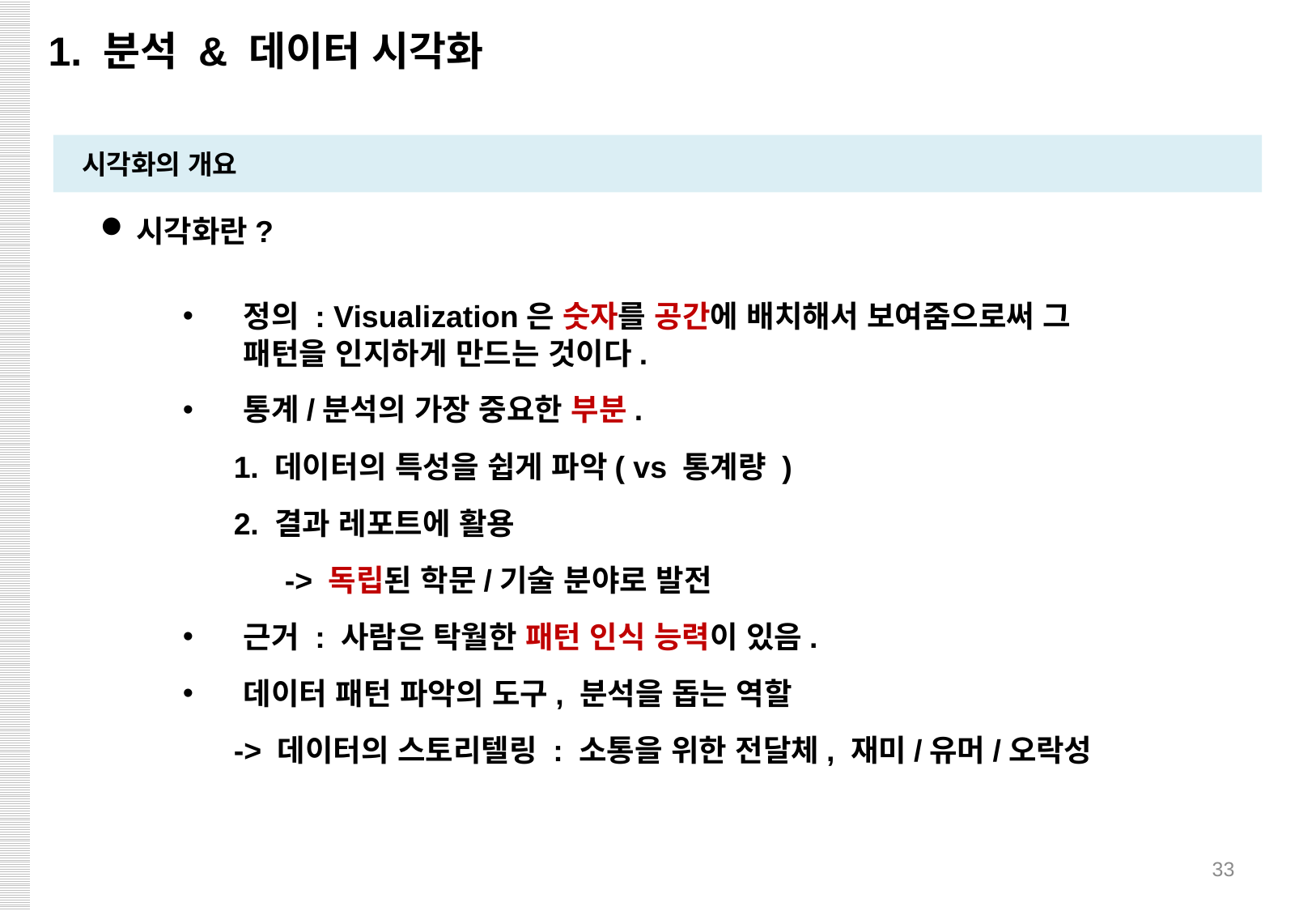

1. 분석 & 데이터 시각화
시각화의 개요
시각화란?
정의 : Visualization은 숫자를 공간에 배치해서 보여줌으로써 그 패턴을 인지하게 만드는 것이다.
통계/분석의 가장 중요한 부분.
      1. 데이터의 특성을 쉽게 파악( vs 통계량 )
      2. 결과 레포트에 활용
            -> 독립된 학문/기술 분야로 발전
근거 : 사람은 탁월한 패턴 인식 능력이 있음.
데이터 패턴 파악의 도구, 분석을 돕는 역할
      -> 데이터의 스토리텔링 : 소통을 위한 전달체, 재미/유머/오락성